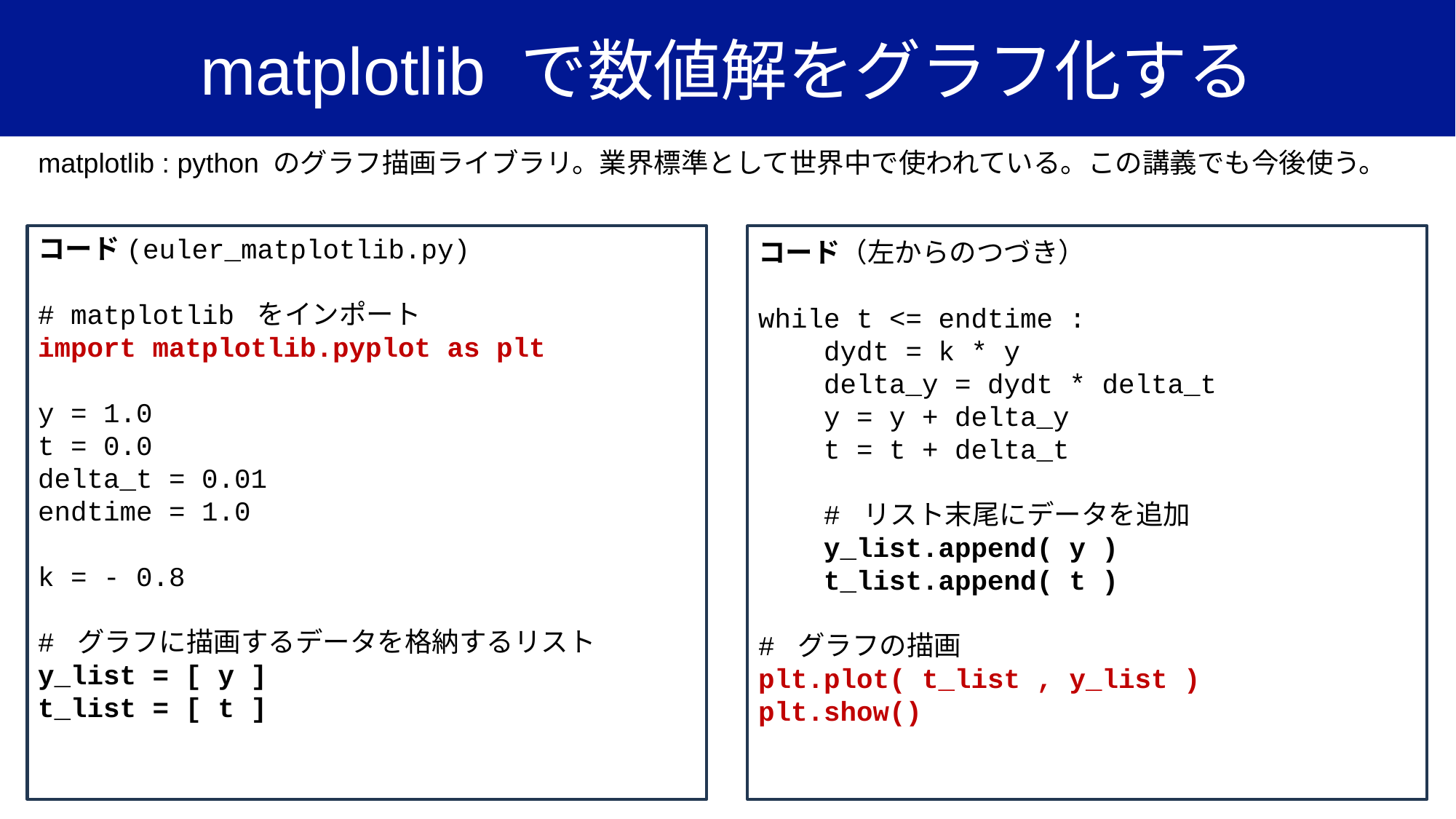

# matplotlib で数値解をグラフ化する
matplotlib : python のグラフ描画ライブラリ。業界標準として世界中で使われている。この講義でも今後使う。
コード(euler_matplotlib.py)

# matplotlib をインポート
import matplotlib.pyplot as plt

y = 1.0
t = 0.0
delta_t = 0.01
endtime = 1.0

k = - 0.8

# グラフに描画するデータを格納するリスト
y_list = [ y ]
t_list = [ t ]

コード（左からのつづき）

while t <= endtime :
    dydt = k * y
    delta_y = dydt * delta_t
    y = y + delta_y
    t = t + delta_t

    # リスト末尾にデータを追加
    y_list.append( y )
    t_list.append( t )

# グラフの描画
plt.plot( t_list , y_list )
plt.show()